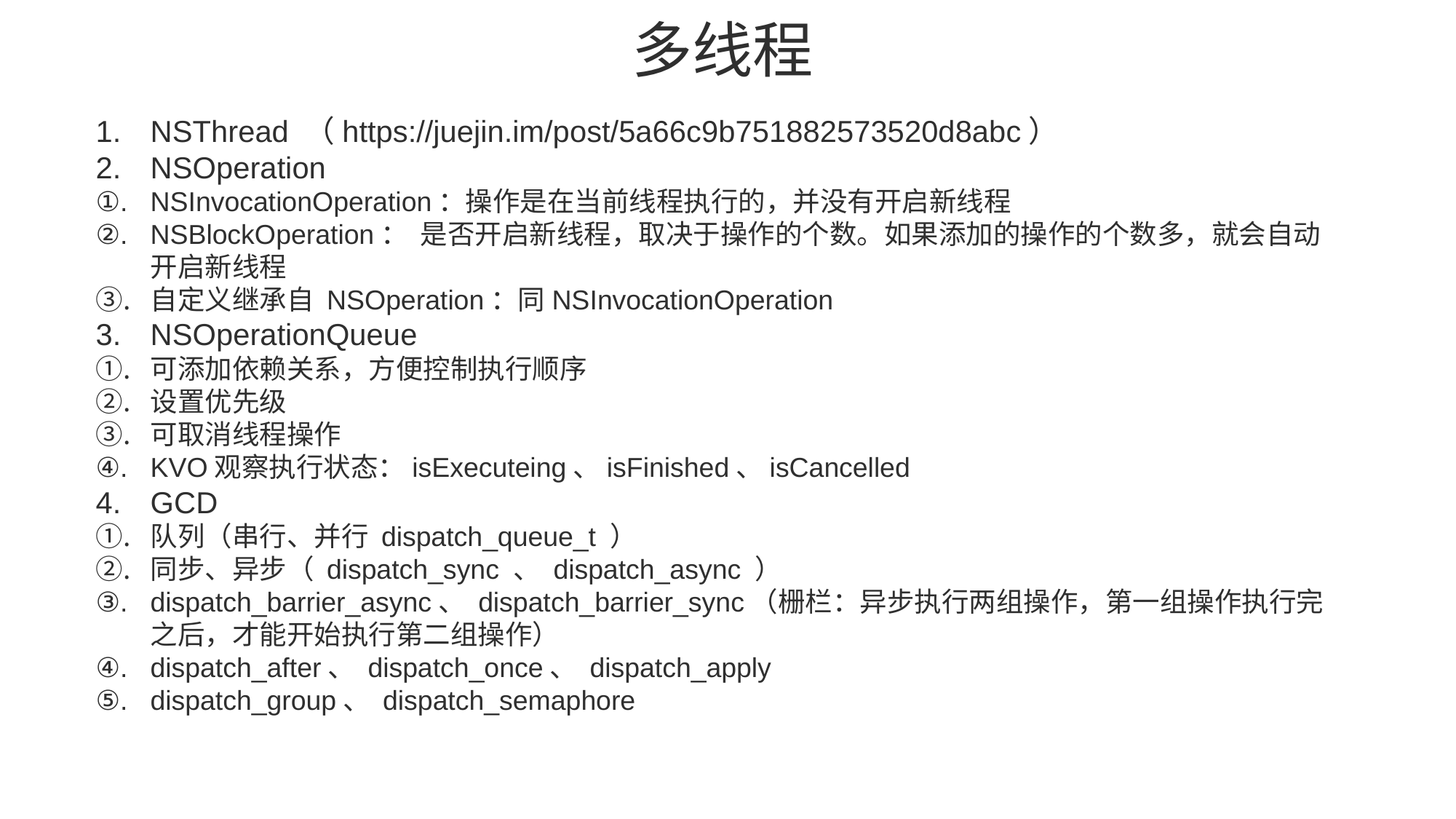

# 多线程
NSThread （https://juejin.im/post/5a66c9b751882573520d8abc）
NSOperation
NSInvocationOperation：操作是在当前线程执行的，并没有开启新线程
NSBlockOperation：  是否开启新线程，取决于操作的个数。如果添加的操作的个数多，就会自动开启新线程
自定义继承自 NSOperation：同NSInvocationOperation
NSOperationQueue
可添加依赖关系，方便控制执行顺序
设置优先级
可取消线程操作
KVO观察执行状态：isExecuteing、isFinished、isCancelled
GCD
队列（串行、并行 dispatch_queue_t ）
同步、异步（ dispatch_sync 、 dispatch_async ）
dispatch_barrier_async、 dispatch_barrier_sync（栅栏：异步执行两组操作，第一组操作执行完之后，才能开始执行第二组操作）
dispatch_after、 dispatch_once、 dispatch_apply
dispatch_group、 dispatch_semaphore